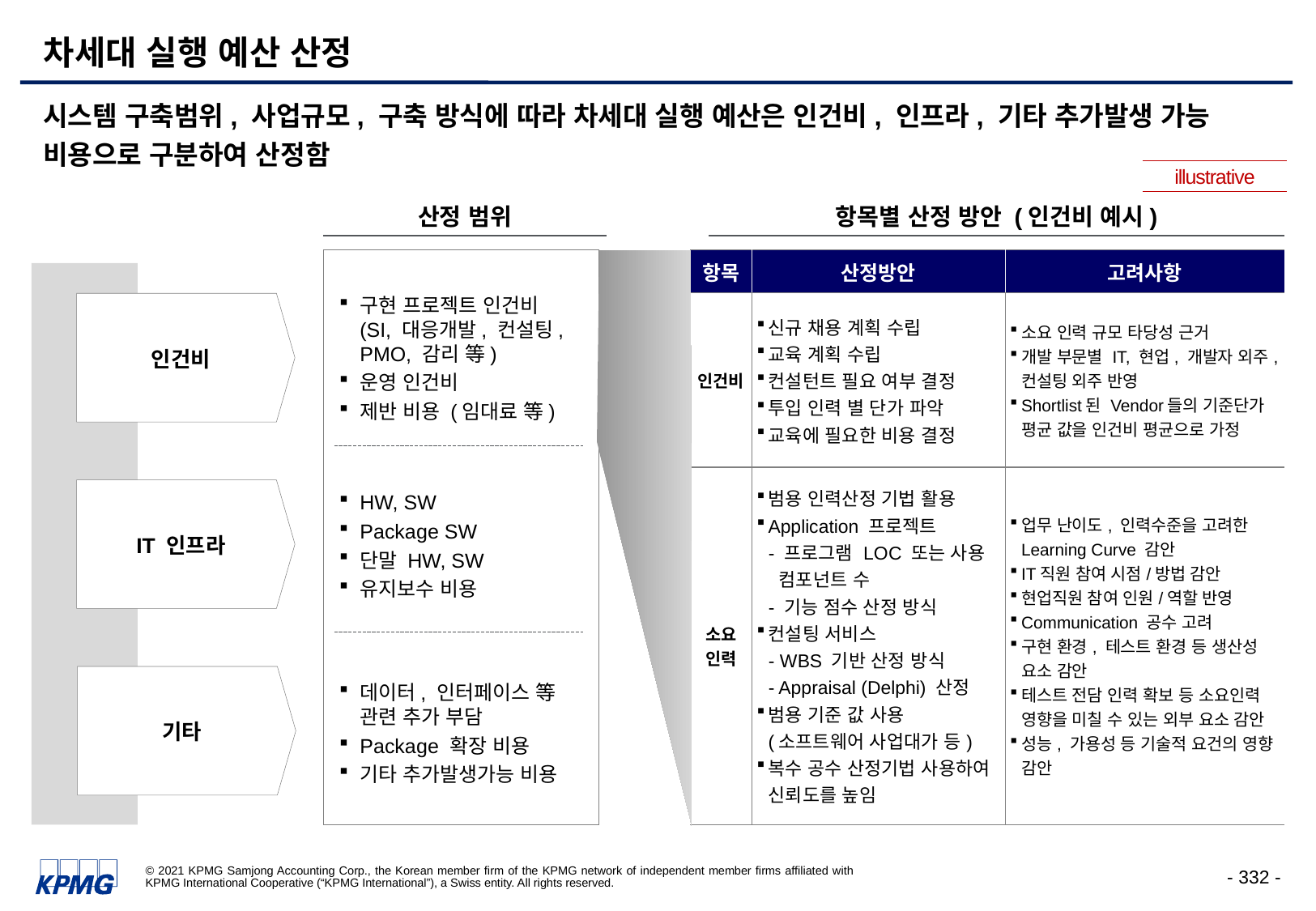

# 차세대 실행 예산 산정
시스템 구축범위, 사업규모, 구축 방식에 따라 차세대 실행 예산은 인건비, 인프라, 기타 추가발생 가능 비용으로 구분하여 산정함

illustrative
산정 범위
항목별 산정 방안 (인건비 예시)

| 항목 | 산정방안 | 고려사항 |
| --- | --- | --- |
| 인건비 | 신규 채용 계획 수립 교육 계획 수립 컨설턴트 필요 여부 결정 투입 인력 별 단가 파악 교육에 필요한 비용 결정 | 소요 인력 규모 타당성 근거 개발 부문별 IT, 현업, 개발자 외주, 컨설팅 외주 반영 Shortlist된 Vendor들의 기준단가 평균 값을 인건비 평균으로 가정 |
| 소요 인력 | 범용 인력산정 기법 활용 Application 프로젝트 - 프로그램 LOC 또는 사용 컴포넌트 수 - 기능 점수 산정 방식 컨설팅 서비스 - WBS 기반 산정 방식 - Appraisal (Delphi) 산정 범용 기준 값 사용 (소프트웨어 사업대가 등) 복수 공수 산정기법 사용하여 신뢰도를 높임 | 업무 난이도, 인력수준을 고려한 Learning Curve 감안 IT직원 참여 시점/방법 감안 현업직원 참여 인원/역할 반영 Communication 공수 고려 구현 환경, 테스트 환경 등 생산성 요소 감안 테스트 전담 인력 확보 등 소요인력 영향을 미칠 수 있는 외부 요소 감안 성능, 가용성 등 기술적 요건의 영향 감안 |

인건비
구현 프로젝트 인건비
(SI, 대응개발, 컨설팅, PMO, 감리 等)
운영 인건비
제반 비용 (임대료 等)
HW, SW
Package SW
단말 HW, SW
유지보수 비용
IT 인프라
데이터, 인터페이스 等 관련 추가 부담
Package 확장 비용
기타 추가발생가능 비용
기타